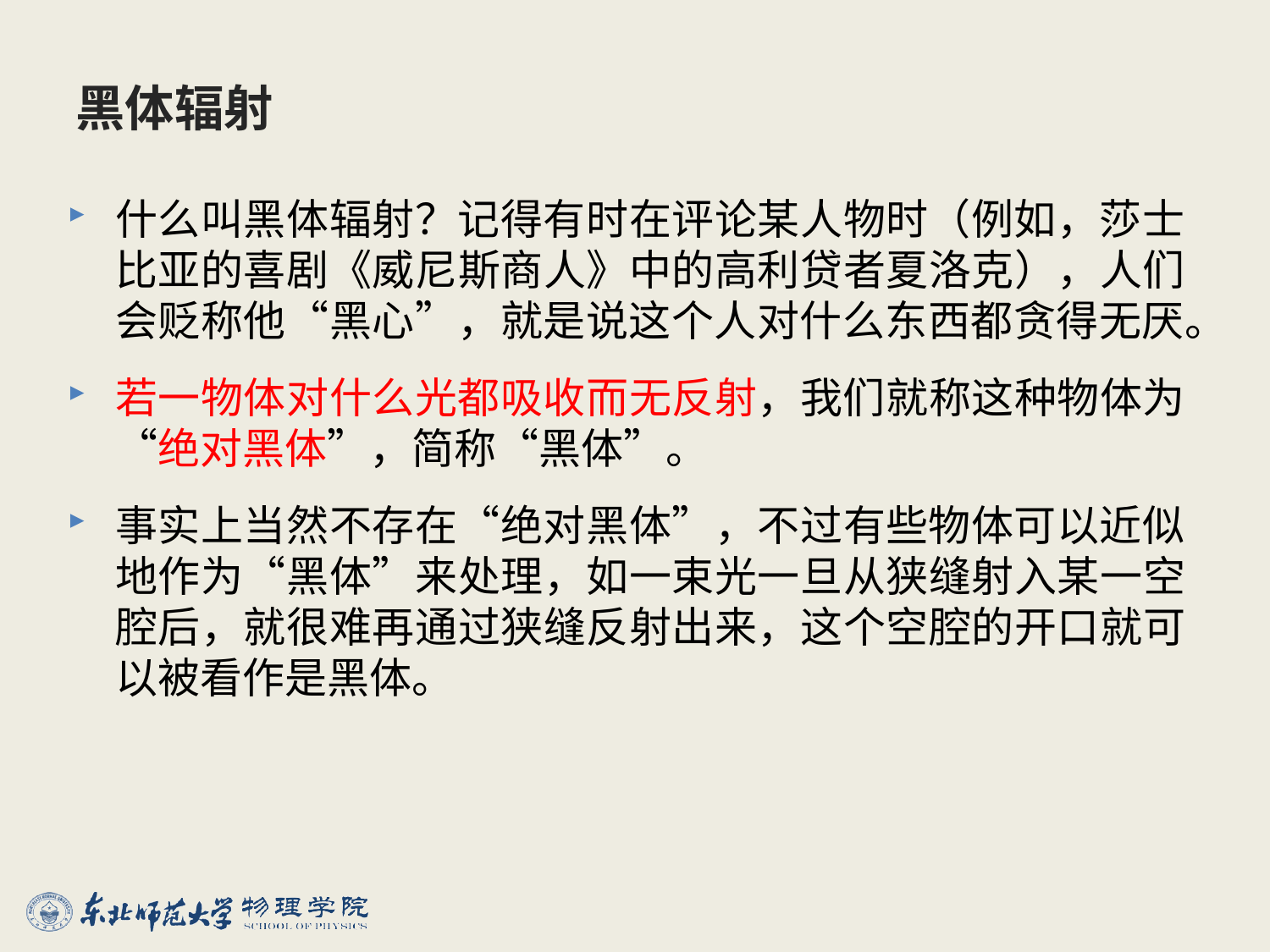

# 黑体辐射
什么叫黑体辐射？记得有时在评论某人物时（例如，莎士比亚的喜剧《威尼斯商人》中的高利贷者夏洛克），人们会贬称他“黑心”，就是说这个人对什么东西都贪得无厌。
若一物体对什么光都吸收而无反射，我们就称这种物体为“绝对黑体”，简称“黑体”。
事实上当然不存在“绝对黑体”，不过有些物体可以近似地作为“黑体”来处理，如一束光一旦从狭缝射入某一空腔后，就很难再通过狭缝反射出来，这个空腔的开口就可以被看作是黑体。